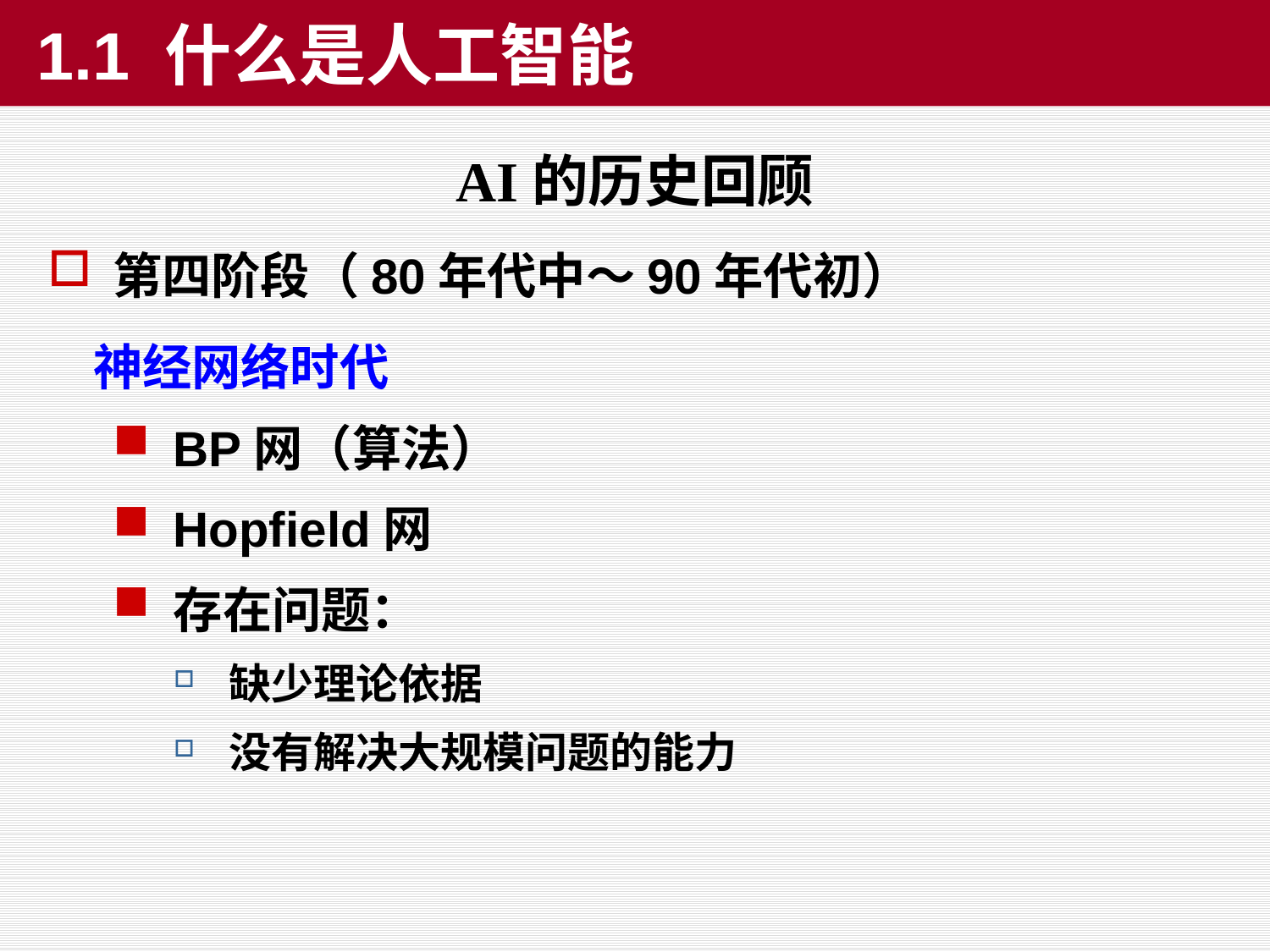

1.1 什么是人工智能
AI的历史回顾
第四阶段（80年代中～90年代初）
   神经网络时代
BP网（算法）
Hopfield网
存在问题：
缺少理论依据
没有解决大规模问题的能力